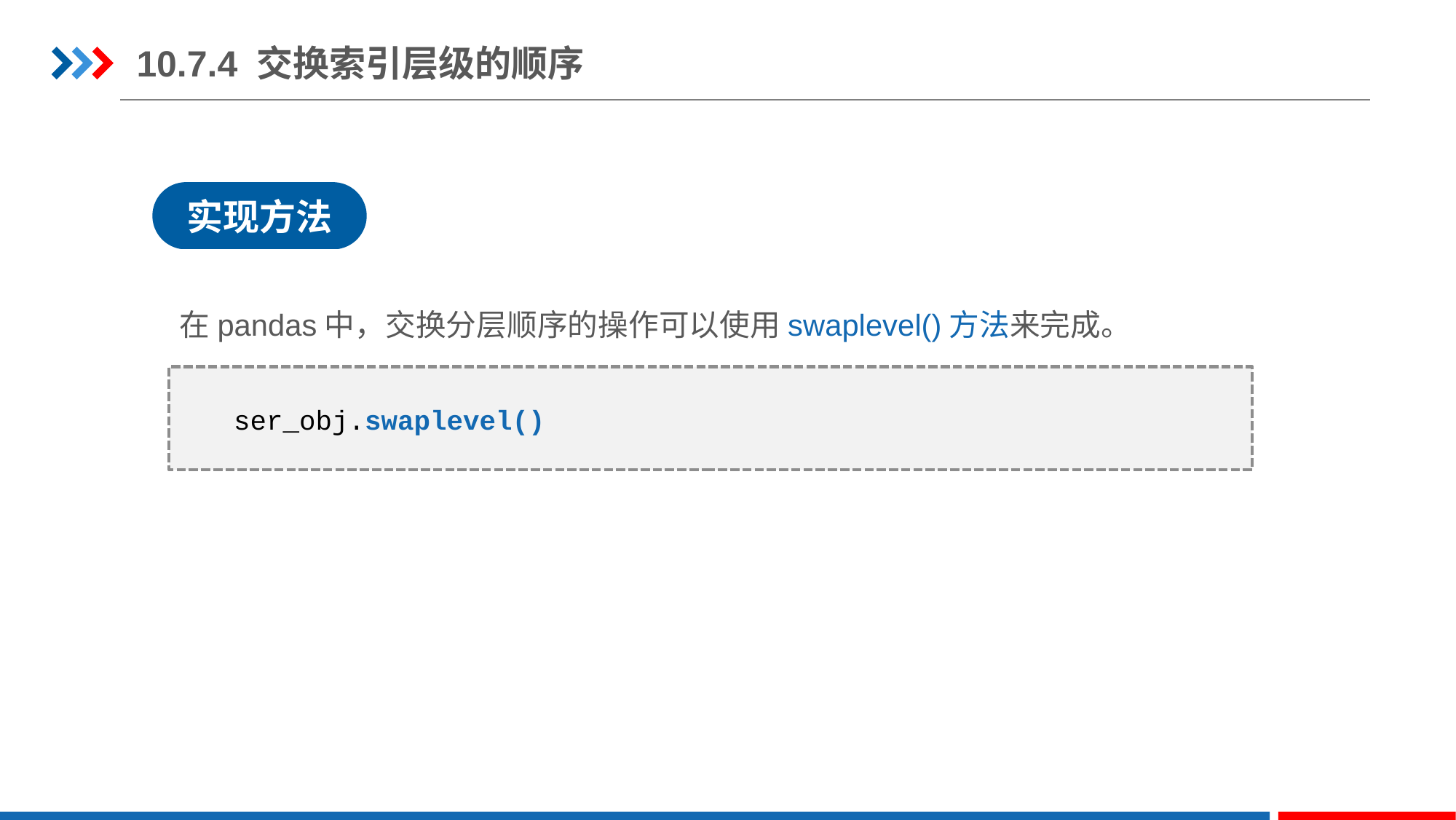

10.7.4 交换索引层级的顺序
实现方法
在pandas中，交换分层顺序的操作可以使用swaplevel()方法来完成。

ser_obj.swaplevel()